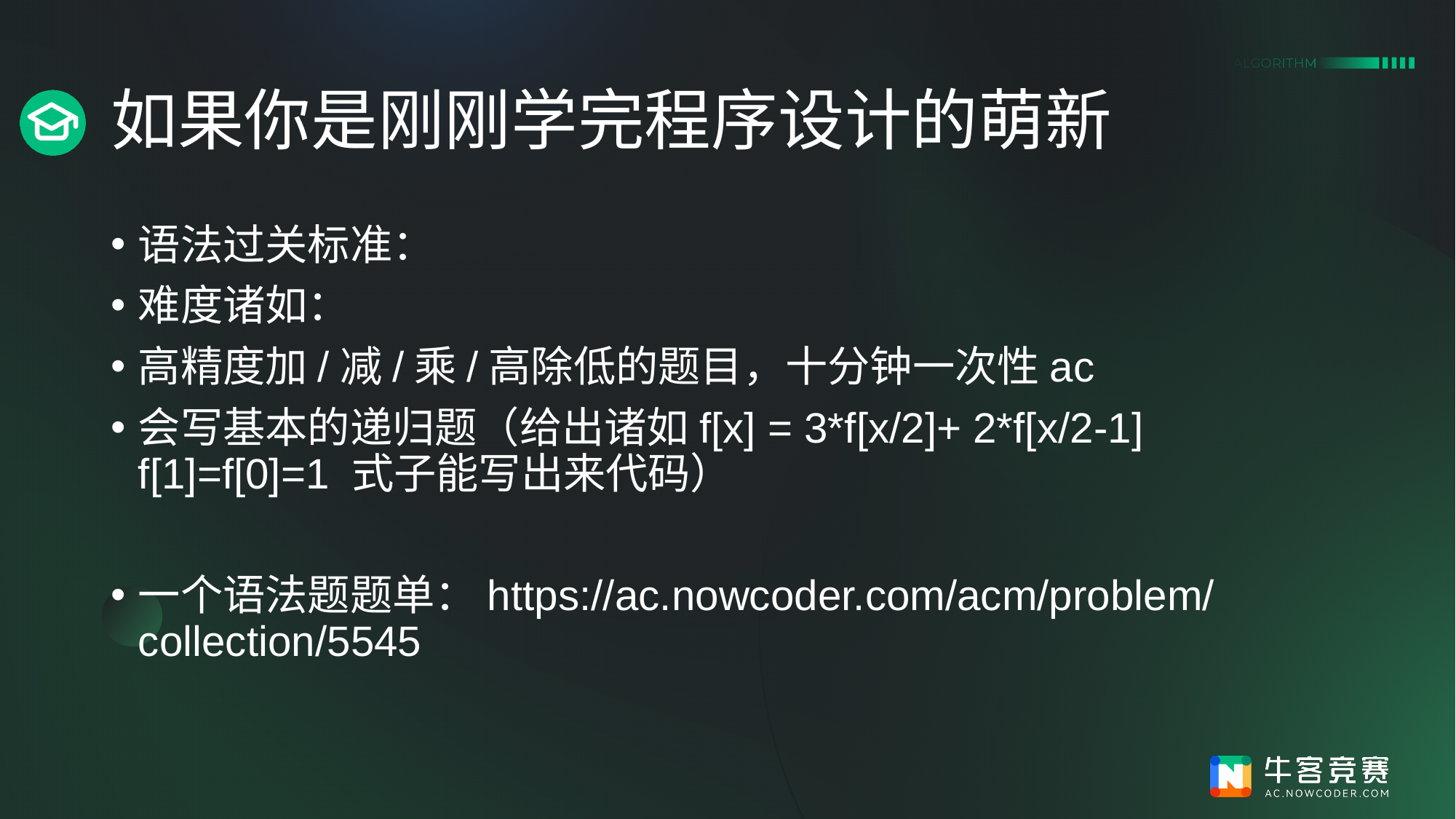

# 如果你是刚刚学完程序设计的萌新
语法过关标准：
难度诸如：
高精度加/减/乘/高除低的题目，十分钟一次性ac
会写基本的递归题（给出诸如f[x] = 3*f[x/2]+ 2*f[x/2-1]  f[1]=f[0]=1 式子能写出来代码）

一个语法题题单：https://ac.nowcoder.com/acm/problem/collection/5545